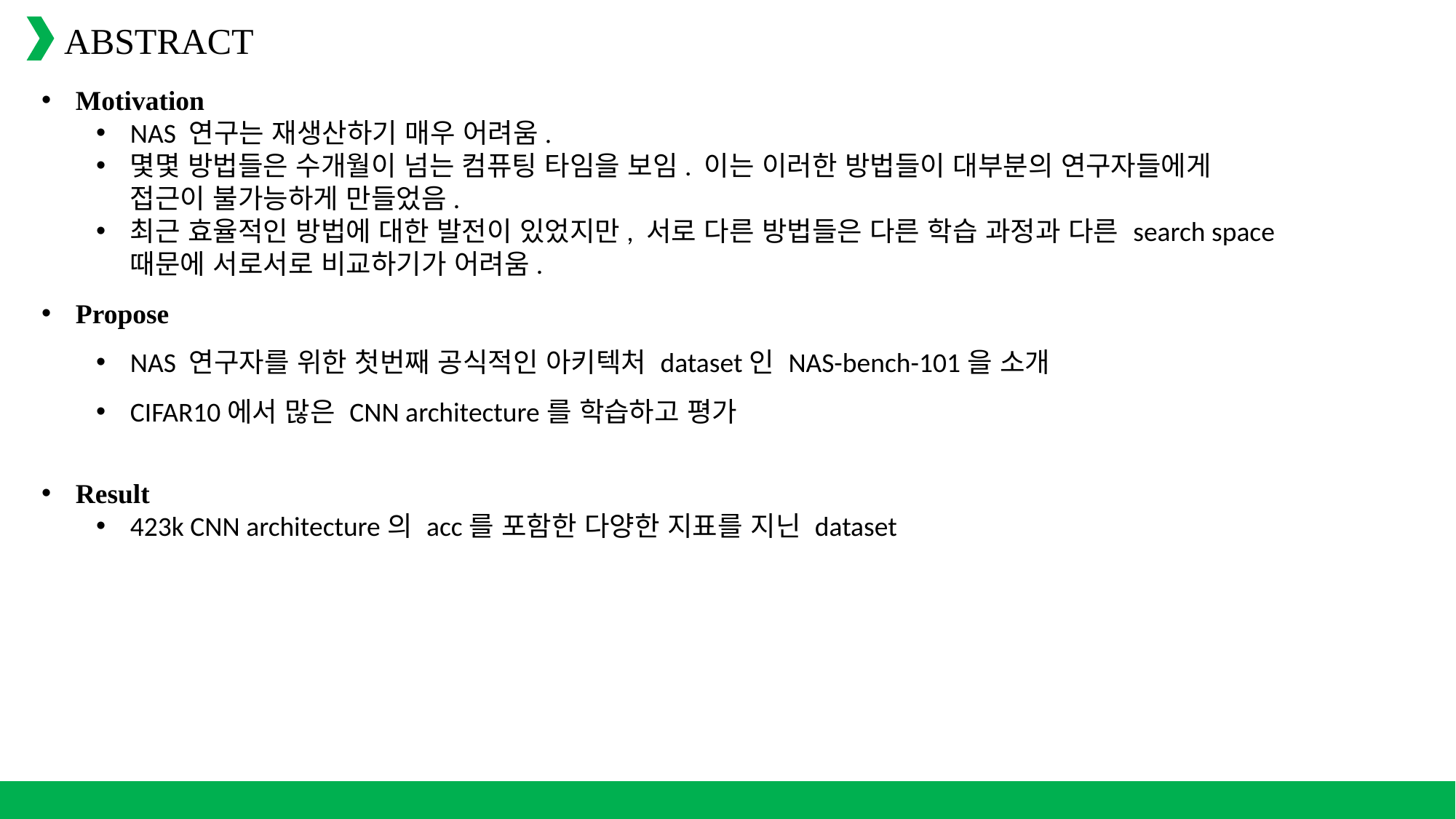

ABSTRACT
Motivation
NAS 연구는 재생산하기 매우 어려움.
몇몇 방법들은 수개월이 넘는 컴퓨팅 타임을 보임. 이는 이러한 방법들이 대부분의 연구자들에게 접근이 불가능하게 만들었음.
최근 효율적인 방법에 대한 발전이 있었지만, 서로 다른 방법들은 다른 학습 과정과 다른 search space 때문에 서로서로 비교하기가 어려움.
Propose
NAS 연구자를 위한 첫번째 공식적인 아키텍처 dataset인 NAS-bench-101을 소개
CIFAR10에서 많은 CNN architecture를 학습하고 평가

Result
423k CNN architecture의 acc를 포함한 다양한 지표를 지닌 dataset